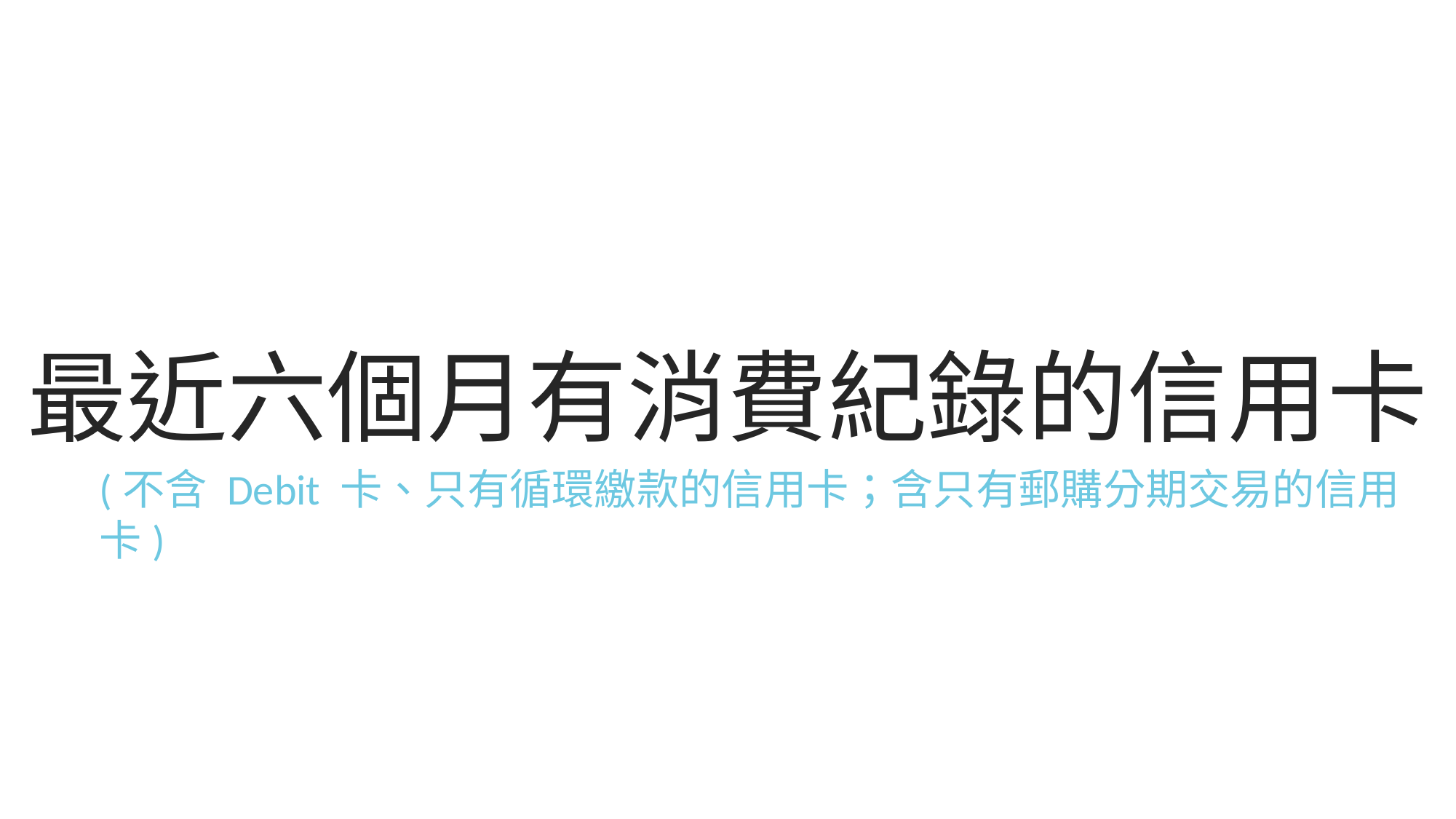

最近六個月有消費紀錄的信用卡
(不含 Debit 卡、只有循環繳款的信用卡；含只有郵購分期交易的信用卡)